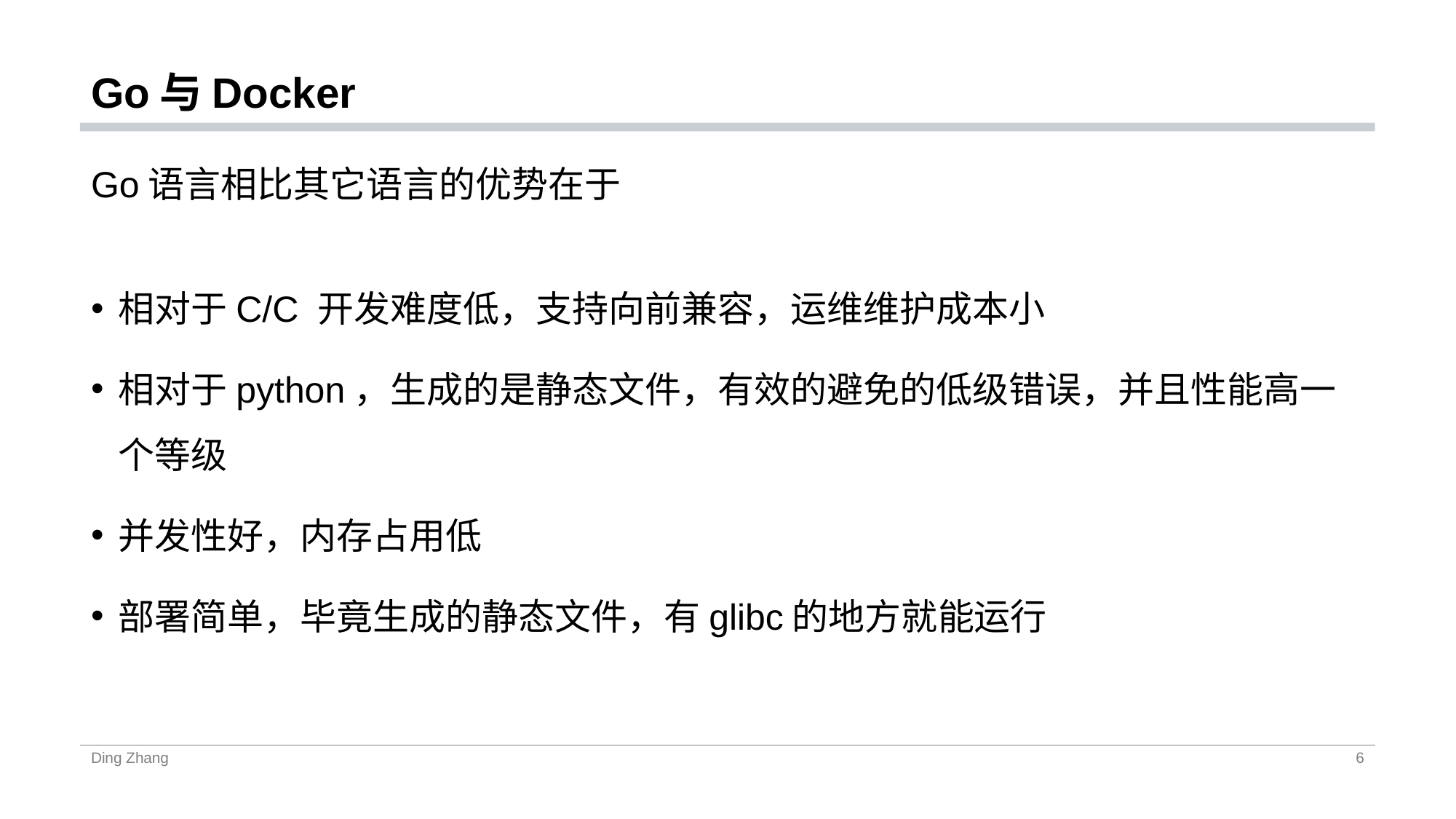

# Go与Docker
Go语言相比其它语言的优势在于
相对于C/C 开发难度低，支持向前兼容，运维维护成本小
相对于python，生成的是静态文件，有效的避免的低级错误，并且性能高一个等级
并发性好，内存占用低
部署简单，毕竟生成的静态文件，有glibc的地方就能运行
Ding Zhang
6